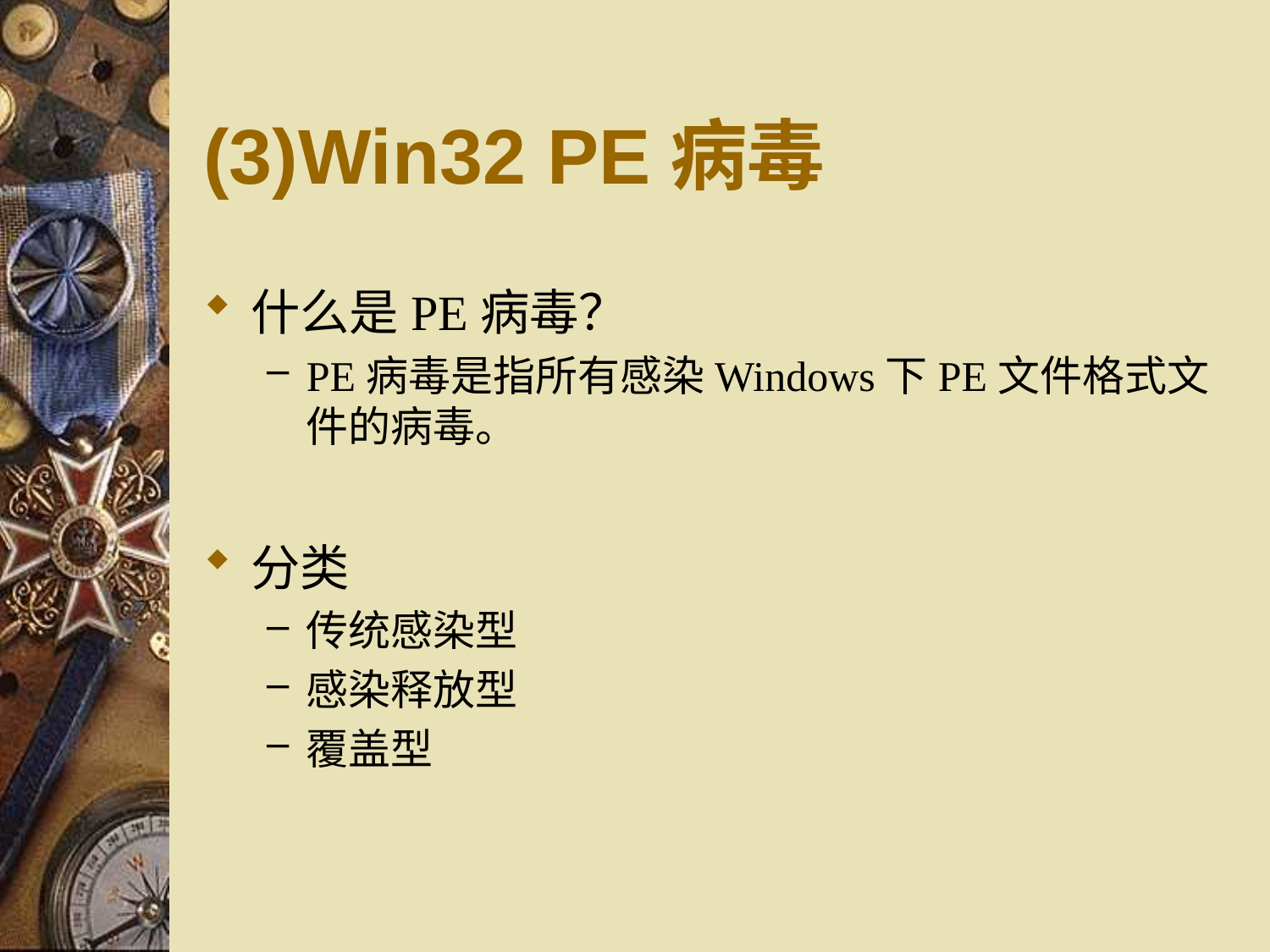

# (3)Win32 PE病毒
什么是PE病毒？
PE病毒是指所有感染Windows下PE文件格式文件的病毒。

分类
传统感染型
感染释放型
覆盖型